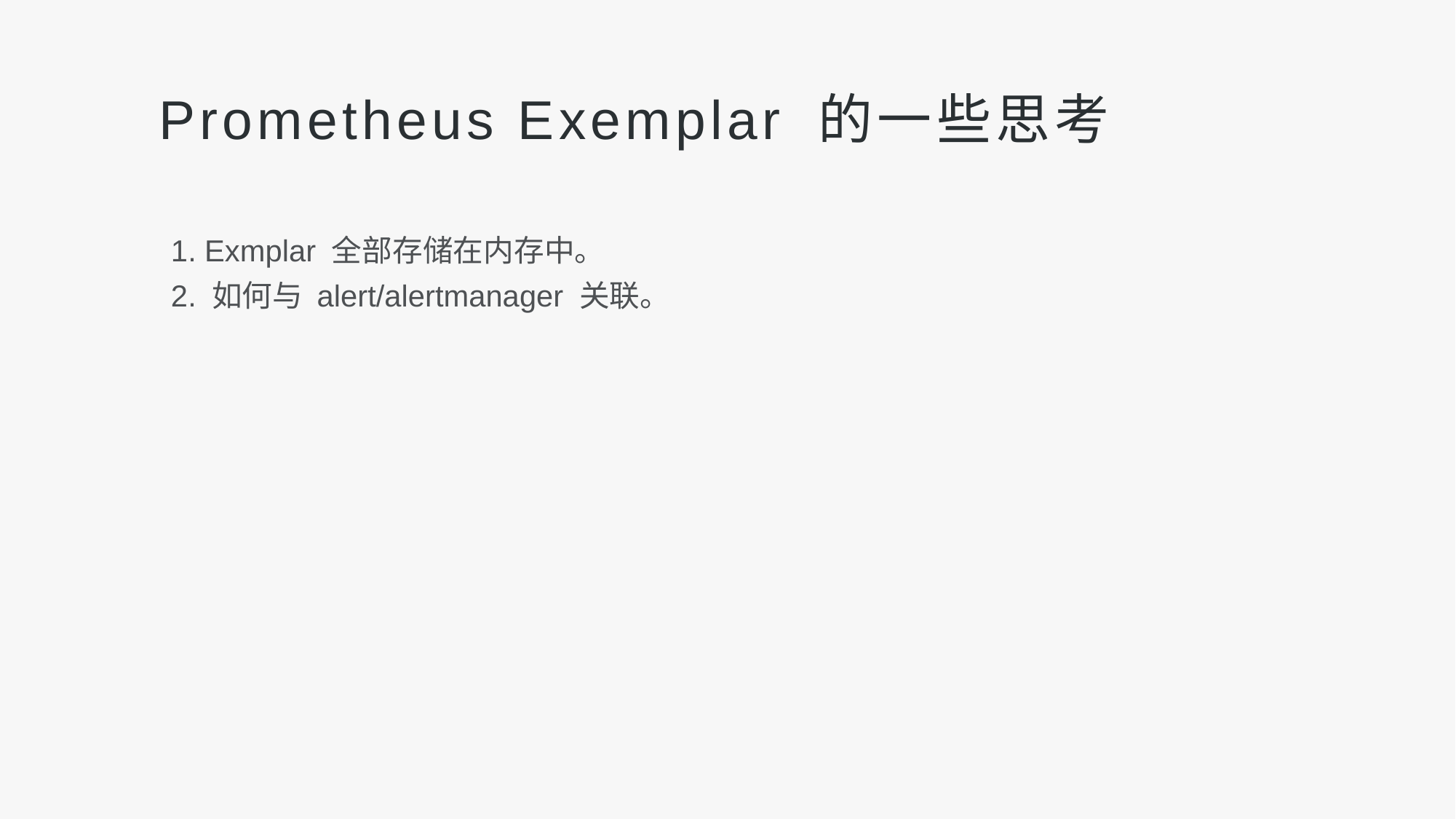

# Prometheus Exemplar 的一些思考
1. Exmplar 全部存储在内存中。
2. 如何与 alert/alertmanager 关联。